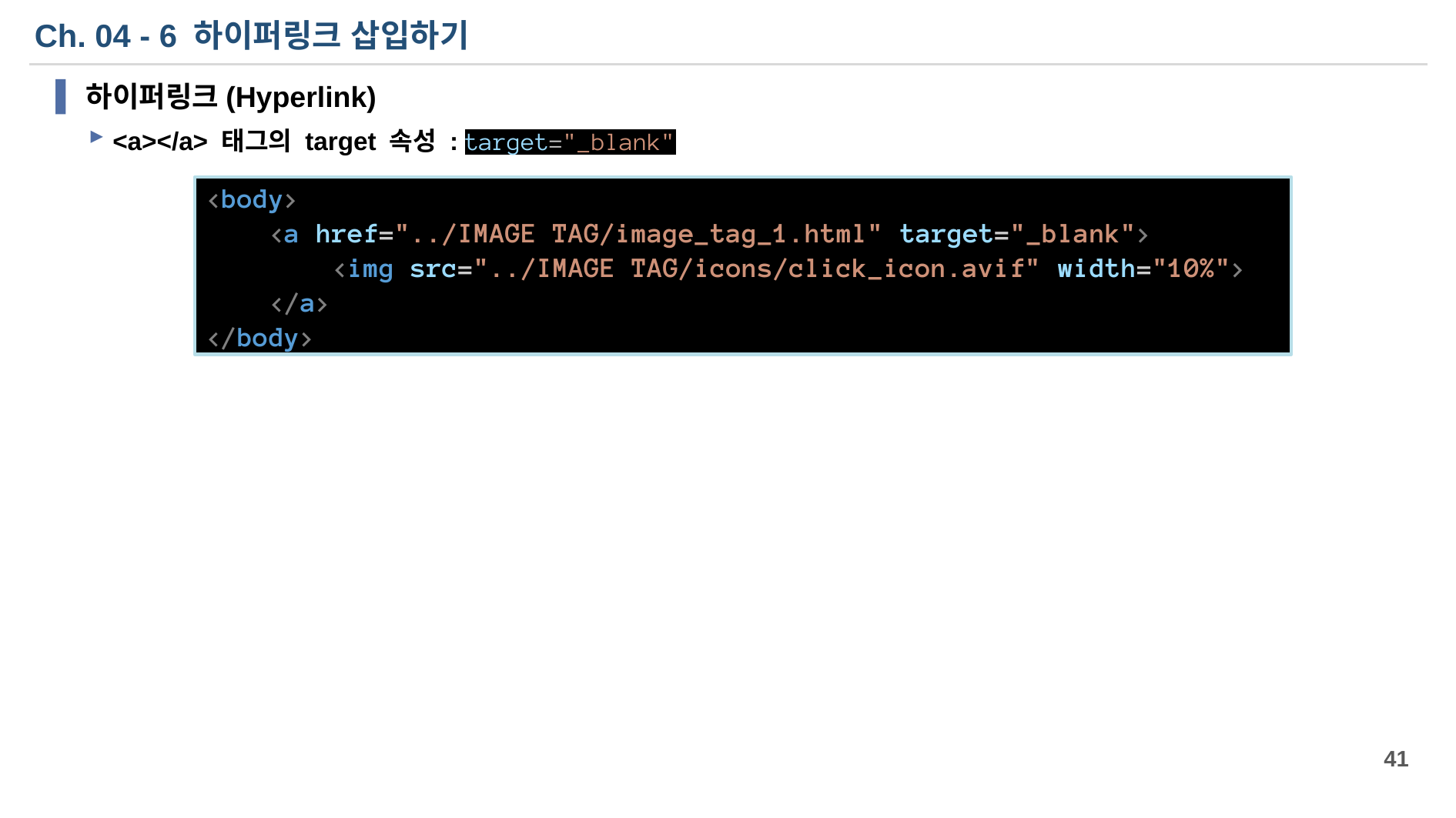

# Ch. 04 - 6 하이퍼링크 삽입하기
하이퍼링크(Hyperlink)
<a></a> 태그의 target 속성 : target="_blank"

<body>
    <a href="../IMAGE TAG/image_tag_1.html" target="_blank">
        <img src="../IMAGE TAG/icons/click_icon.avif" width="10%">
    </a>
</body>
41